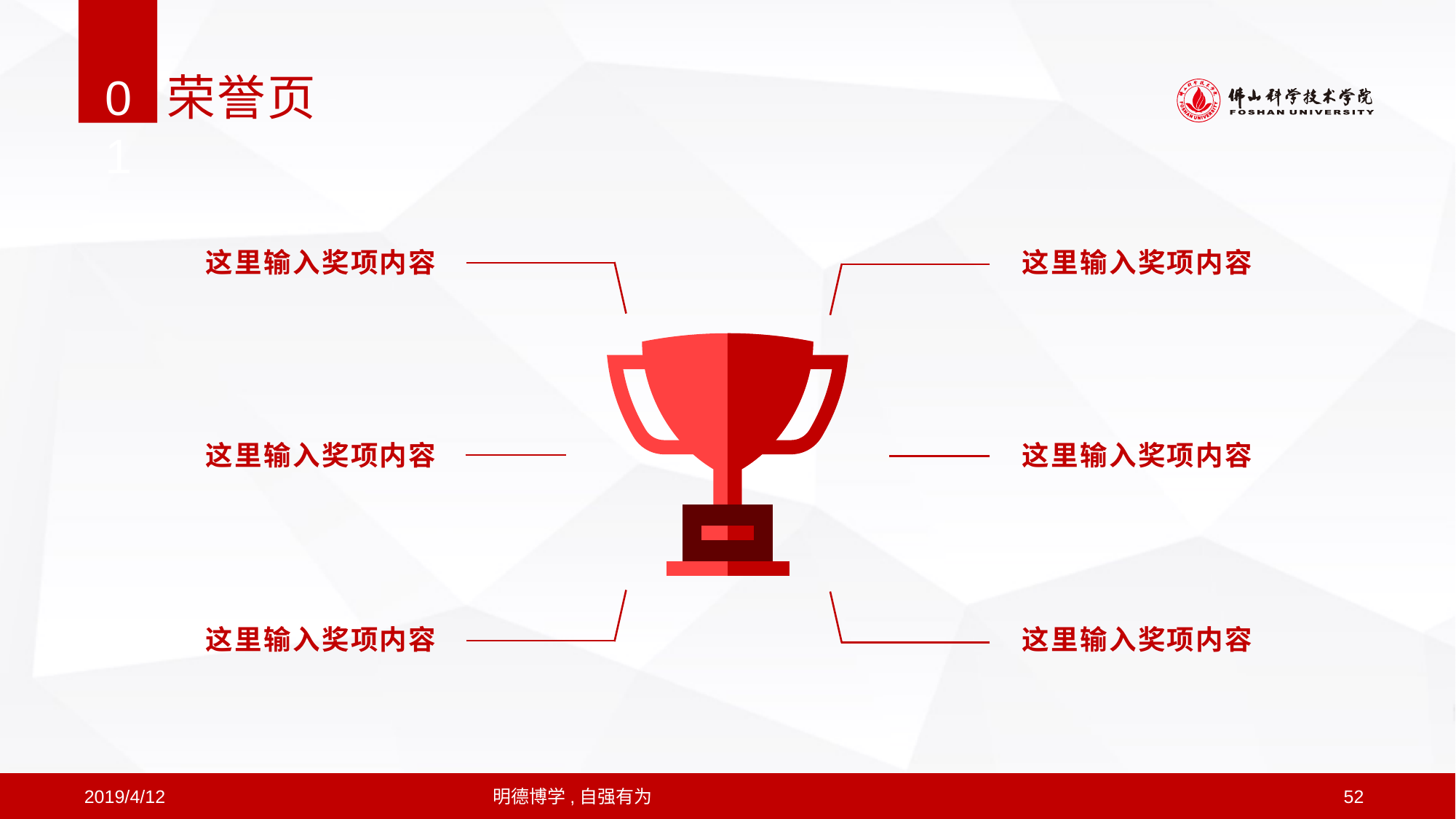

01
荣誉页
这里输入奖项内容
这里输入奖项内容

这里输入奖项内容
这里输入奖项内容
这里输入奖项内容
这里输入奖项内容
2019/4/12
明德博学,自强有为
52